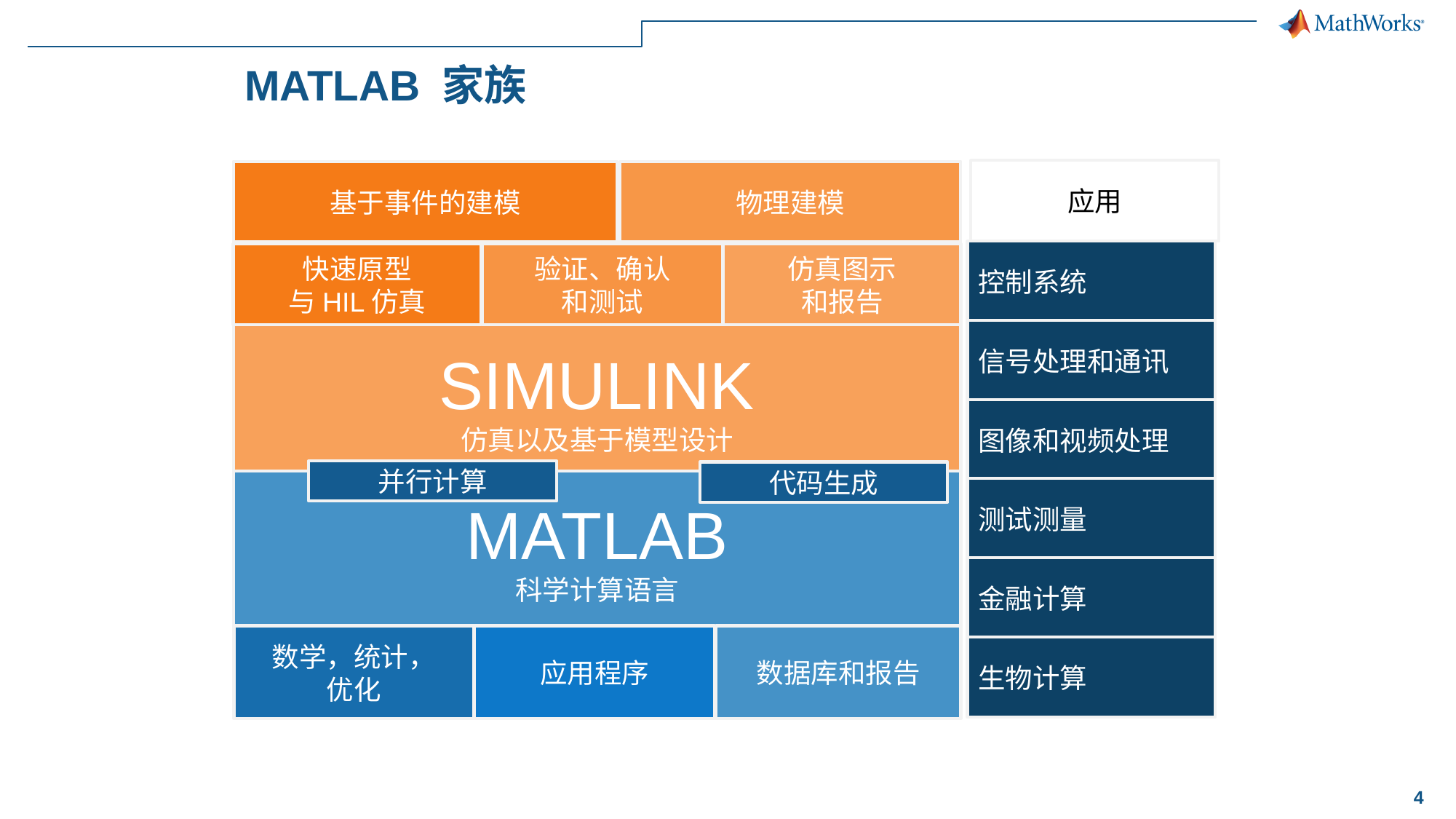

# MATLAB 家族
应用
基于事件的建模
物理建模
控制系统
快速原型
与HIL仿真
验证、确认
和测试
仿真图示
和报告
信号处理和通讯
SIMULINK
仿真以及基于模型设计
图像和视频处理
并行计算
代码生成
MATLAB
科学计算语言
测试测量
金融计算
数学，统计，
优化
应用程序
数据库和报告
生物计算